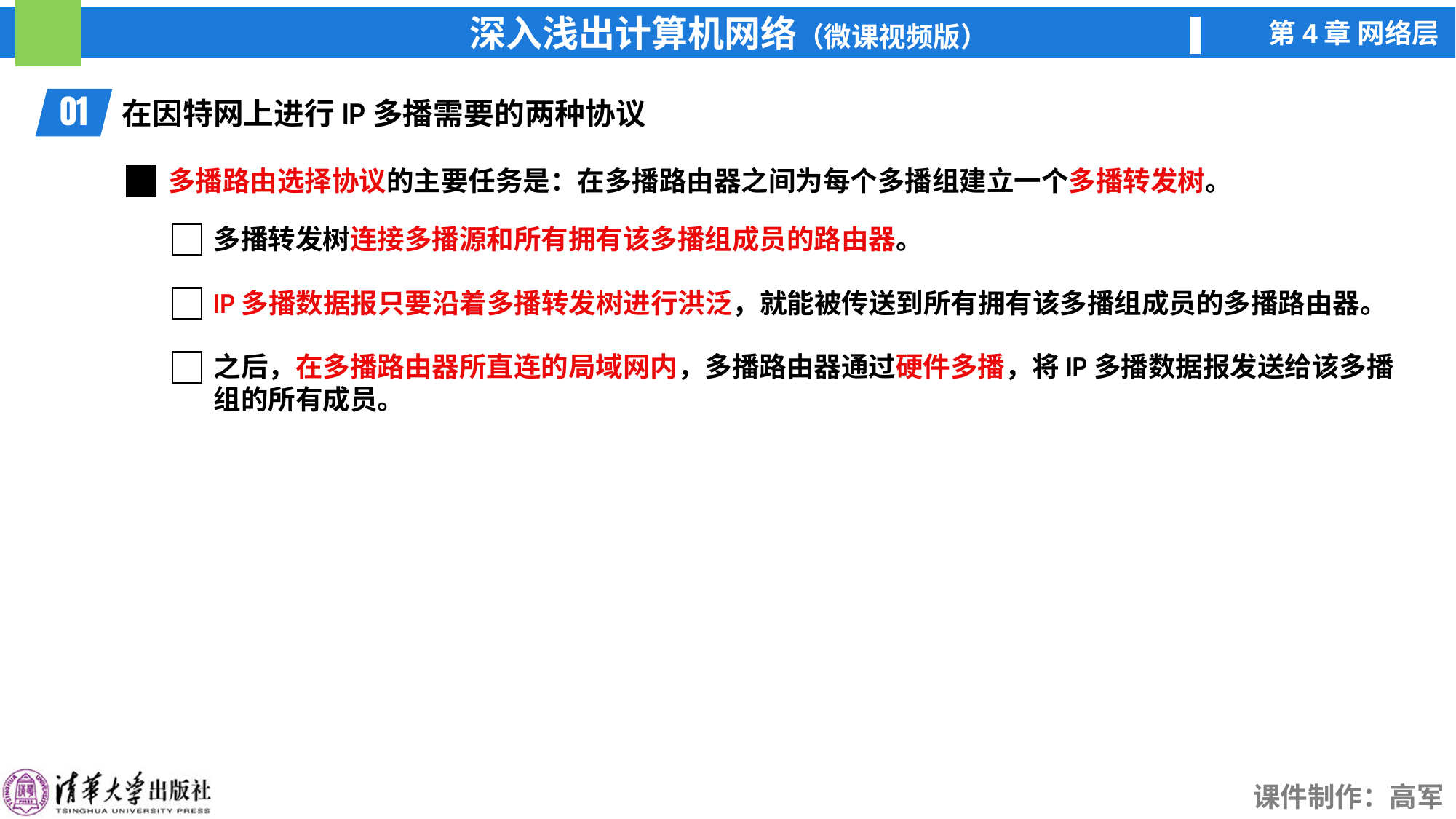

01
在因特网上进行IP多播需要的两种协议
多播路由选择协议的主要任务是：在多播路由器之间为每个多播组建立一个多播转发树。

多播转发树连接多播源和所有拥有该多播组成员的路由器。

IP多播数据报只要沿着多播转发树进行洪泛，就能被传送到所有拥有该多播组成员的多播路由器。

之后，在多播路由器所直连的局域网内，多播路由器通过硬件多播，将IP多播数据报发送给该多播组的所有成员。